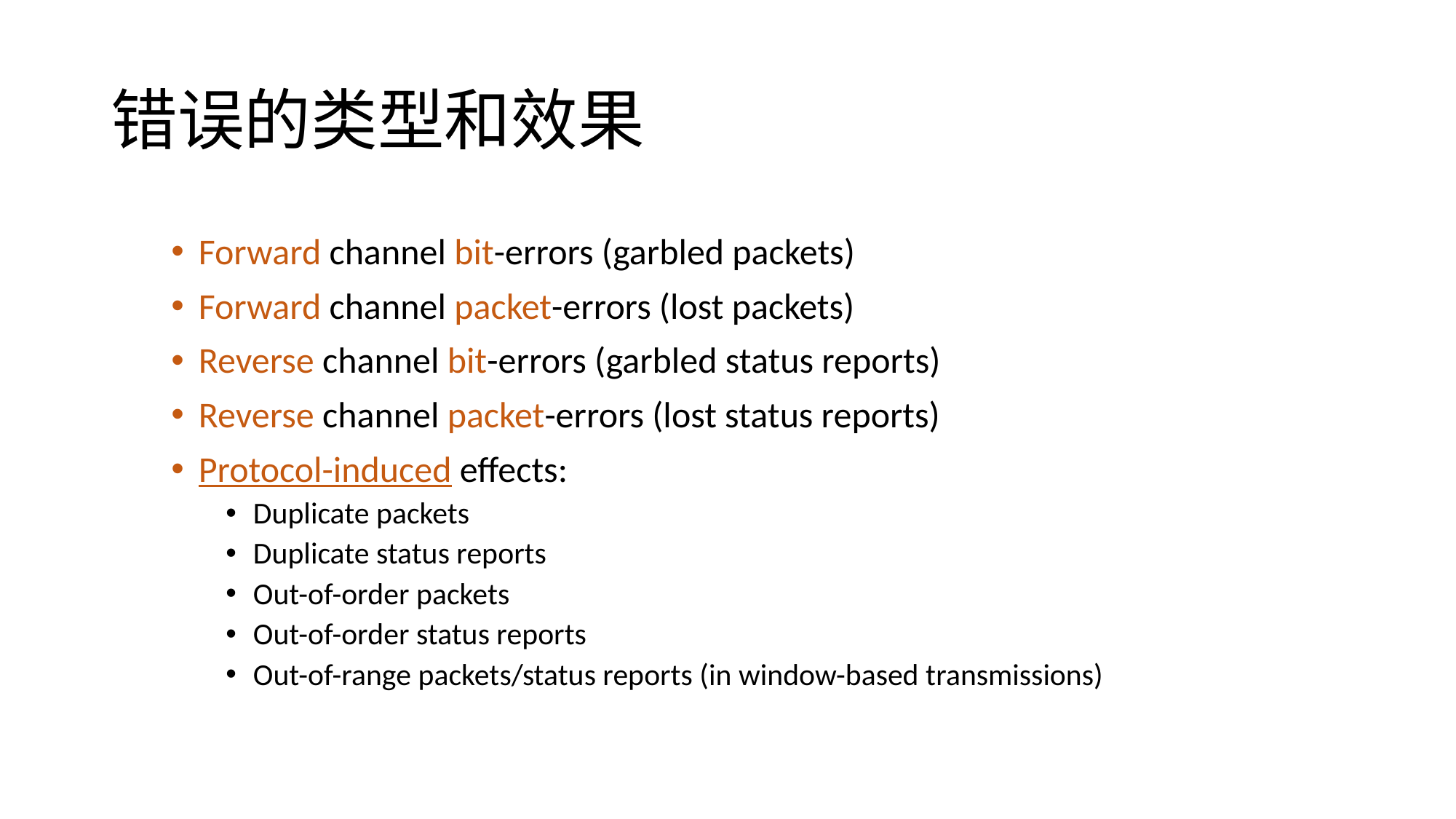

# 错误的类型和效果

Forward channel bit-errors (garbled packets)
Forward channel packet-errors (lost packets)
Reverse channel bit-errors (garbled status reports)
Reverse channel packet-errors (lost status reports)
Protocol-induced effects:
Duplicate packets
Duplicate status reports
Out-of-order packets
Out-of-order status reports
Out-of-range packets/status reports (in window-based transmissions)
10